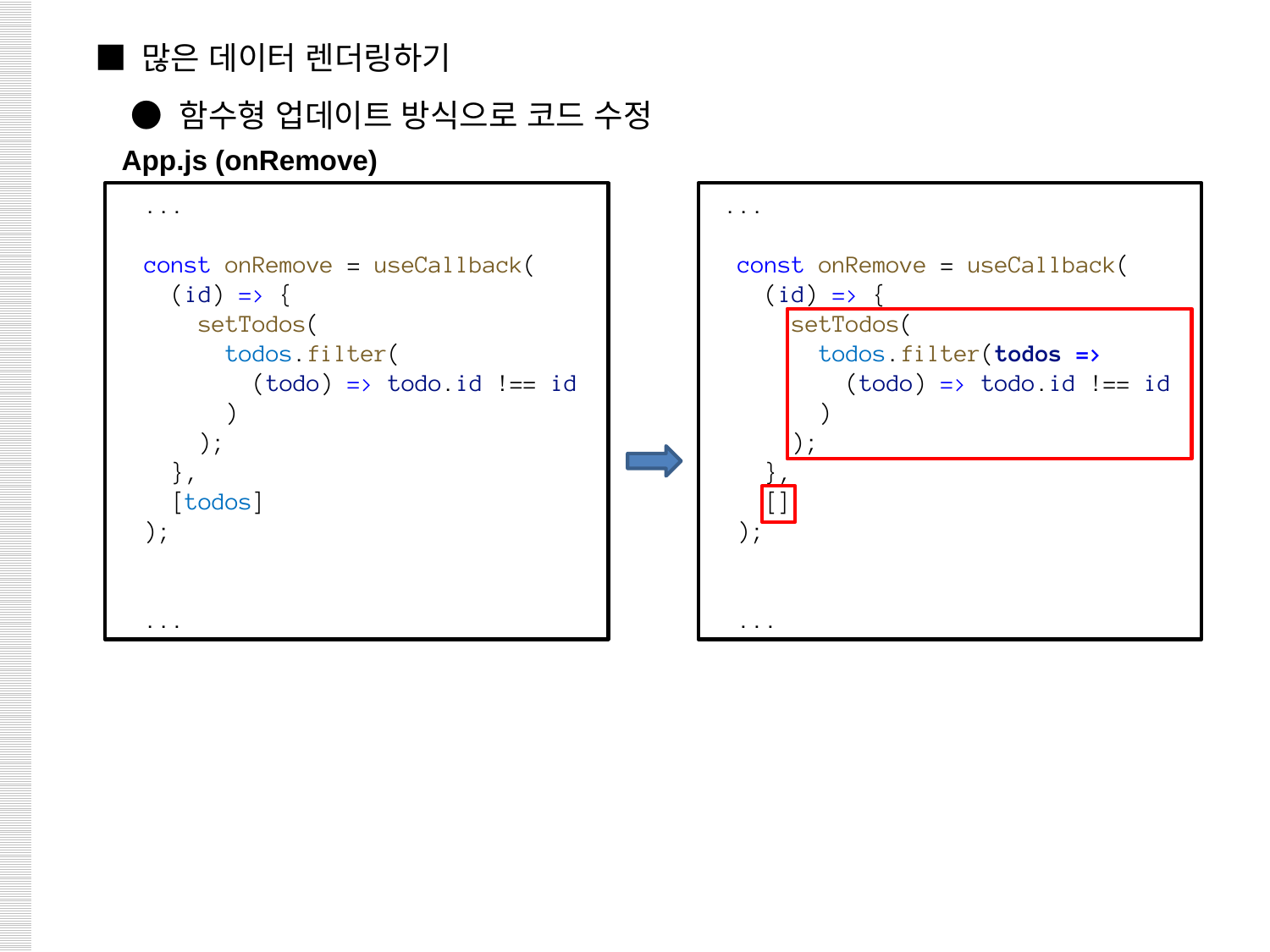

■ 많은 데이터 렌더링하기
    ● 함수형 업데이트 방식으로 코드 수정
App.js (onRemove)
  ...

  const onRemove = useCallback(
    (id) => {
      setTodos(
        todos.filter(
          (todo) => todo.id !== id
        )
      );
    },
    [todos]
  );

  ...
 ...

  const onRemove = useCallback(
    (id) => {
      setTodos(
        todos.filter(todos =>
          (todo) => todo.id !== id
        )
      );
    },
    []
  );

  ...